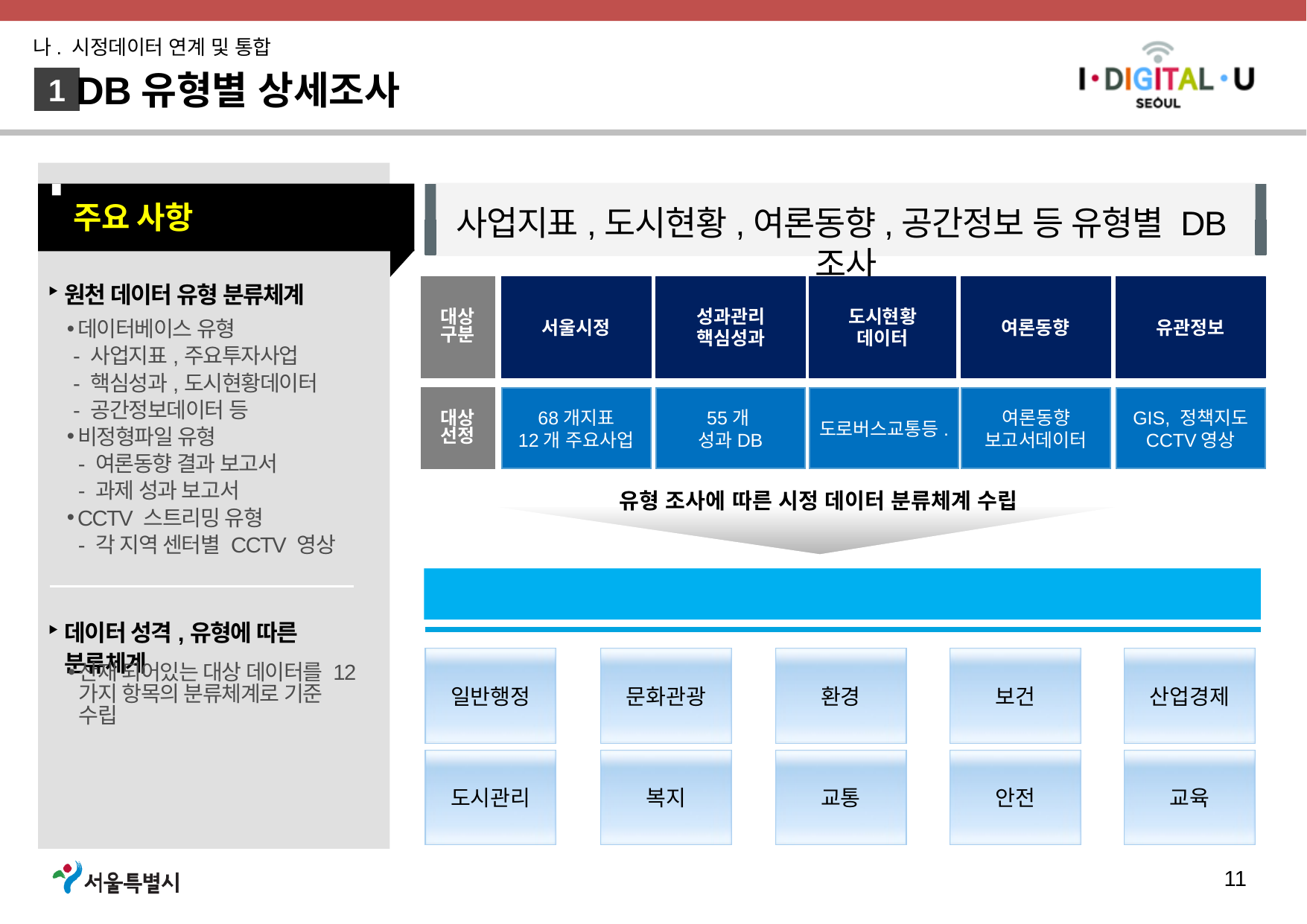

나. 시정데이터 연계 및 통합

DB유형별 상세조사
1

사업지표,도시현황,여론동향,공간정보 등 유형별 DB조사
주요 사항
대상
구분
서울시정
성과관리
핵심성과
도시현황
데이터
여론동향
유관정보
원천 데이터 유형 분류체계

데이터베이스 유형
 - 사업지표,주요투자사업
 - 핵심성과,도시현황데이터
 - 공간정보데이터 등
비정형파일 유형
  - 여론동향 결과 보고서
  - 과제 성과 보고서
CCTV 스트리밍 유형
  - 각 지역 센터별 CCTV 영상

68개지표
12개 주요사업
55개
성과DB
도로버스교통등.
여론동향
보고서데이터
GIS, 정책지도
CCTV영상
대상
선정
유형 조사에 따른 시정 데이터 분류체계 수립

데이터의 성격과 유형을 고려한 분류기준 수립
데이터 성격,유형에 따른 분류체계

일반행정
문화관광
환경
보건
산업경제
산재 되어있는 대상 데이터를 12가지 항목의 분류체계로 기준 수립
도시관리
복지
교통
안전
교육